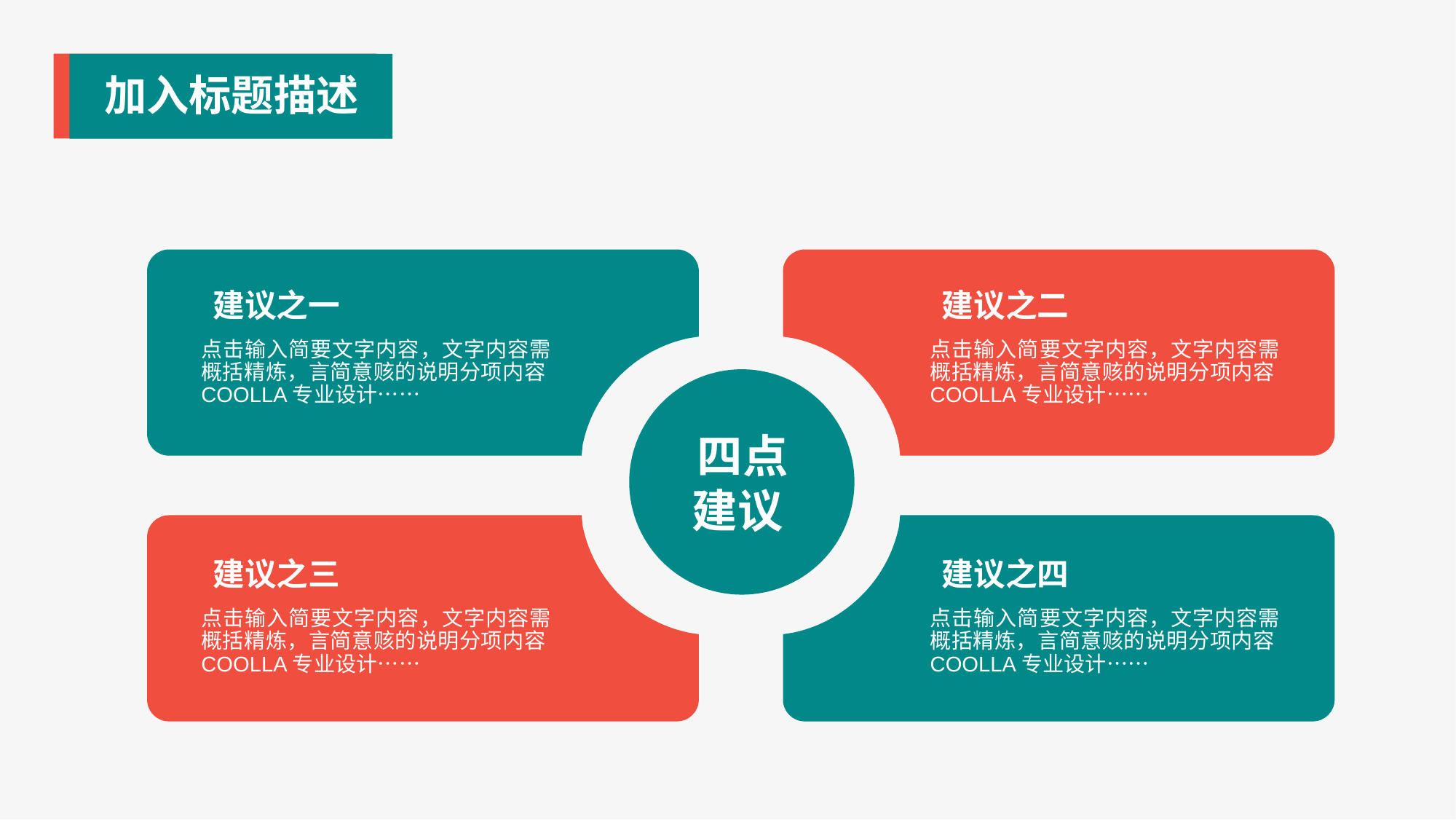

加入标题描述

建议之一
建议之二
点击输入简要文字内容，文字内容需概括精炼，言简意赅的说明分项内容COOLLA专业设计……
点击输入简要文字内容，文字内容需概括精炼，言简意赅的说明分项内容COOLLA专业设计……

四点建议

建议之三
建议之四
点击输入简要文字内容，文字内容需概括精炼，言简意赅的说明分项内容COOLLA专业设计……
点击输入简要文字内容，文字内容需概括精炼，言简意赅的说明分项内容COOLLA专业设计……